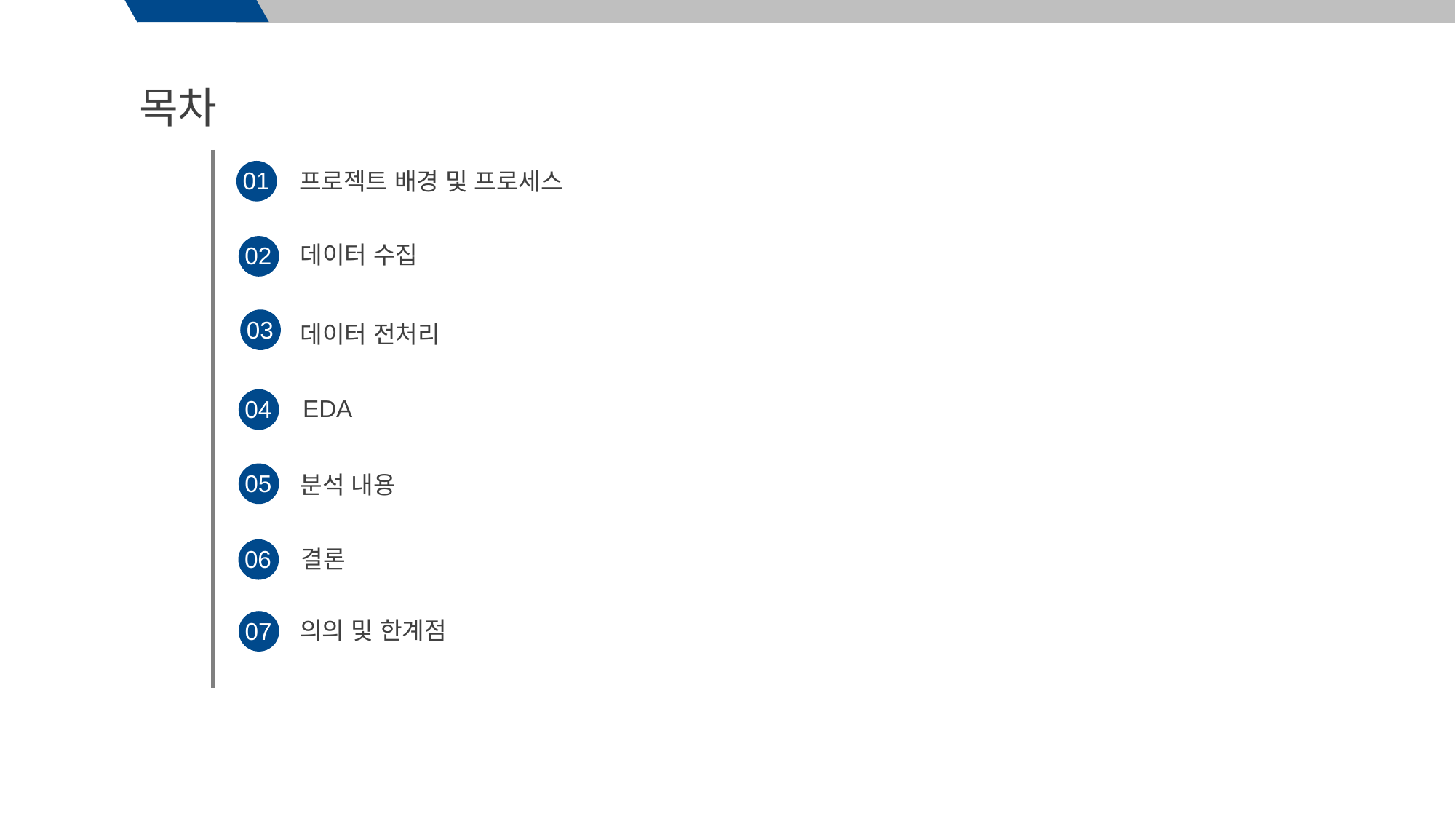

목차
01

프로젝트 배경 및 프로세스
데이터 수집
02

03

데이터 전처리
EDA
04

05

분석 내용
결론
06

의의 및 한계점
07